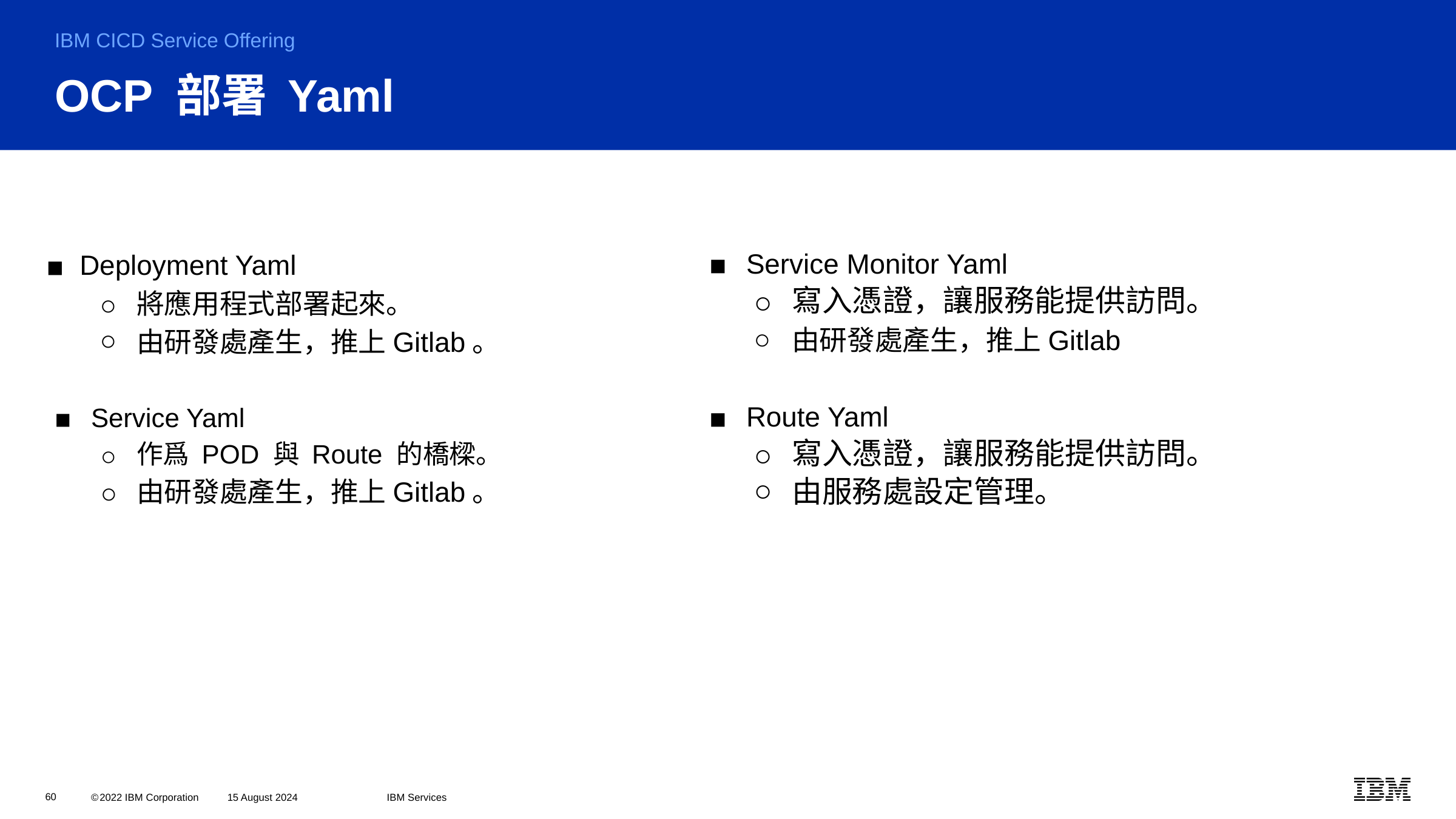

IBM CICD Service Offering
# OCP 部署 Yaml
Service Monitor Yaml
寫入憑證，讓服務能提供訪問。
由研發處產生，推上Gitlab

Route Yaml
寫入憑證，讓服務能提供訪問。
由服務處設定管理。

Deployment Yaml
將應用程式部署起來。
由研發處產生，推上Gitlab。

Service Yaml
作爲 POD 與 Route 的橋樑。
由研發處產生，推上Gitlab。